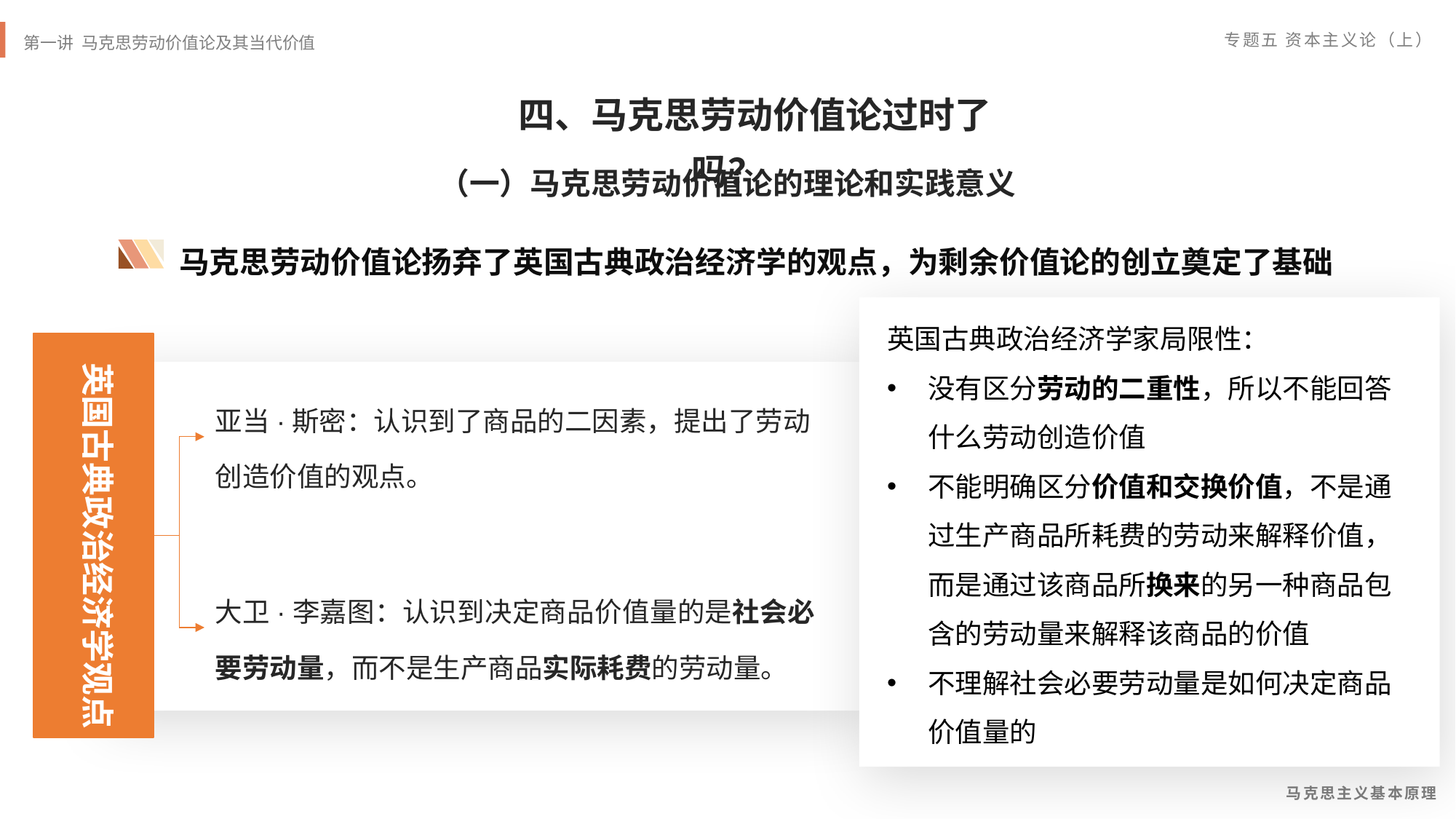

四、马克思劳动价值论过时了吗？
（一）马克思劳动价值论的理论和实践意义
马克思劳动价值论扬弃了英国古典政治经济学的观点，为剩余价值论的创立奠定了基础

英国古典政治经济学家局限性：
没有区分劳动的二重性，所以不能回答什么劳动创造价值
不能明确区分价值和交换价值，不是通过生产商品所耗费的劳动来解释价值，而是通过该商品所换来的另一种商品包含的劳动量来解释该商品的价值
不理解社会必要劳动量是如何决定商品价值量的

英国古典政治经济学观点

亚当·斯密：认识到了商品的二因素，提出了劳动创造价值的观点。
大卫·李嘉图：认识到决定商品价值量的是社会必要劳动量，而不是生产商品实际耗费的劳动量。